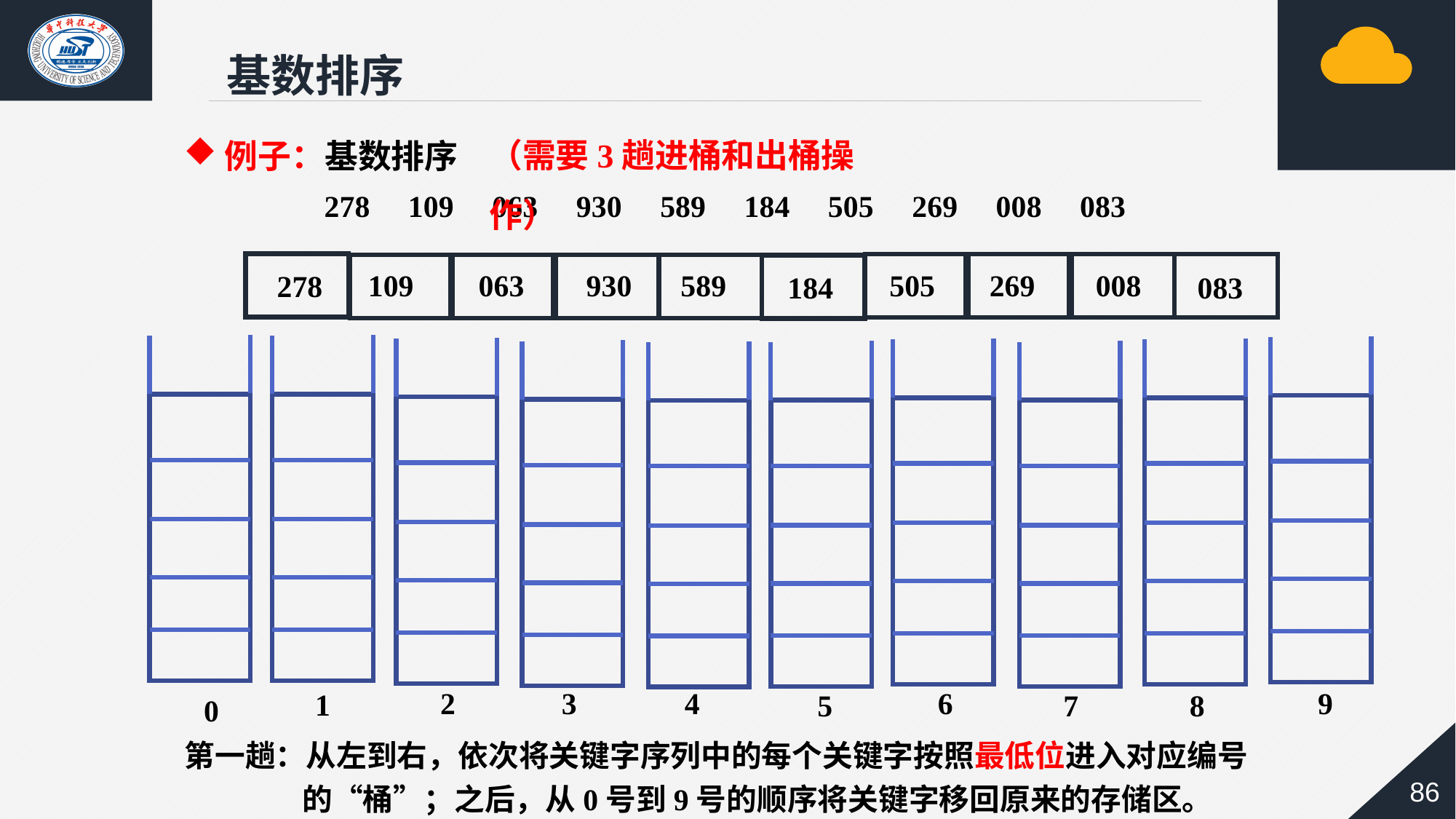

基数排序
（需要3趟进桶和出桶操作）
例子：基数排序
278     109     063     930     589     184     505     269     008     083

063
930
505
269
008
589
109
278
184
083

2
3
4
9
6
1
8
5
7
0
第一趟：从左到右，依次将关键字序列中的每个关键字按照最低位进入对应编号
                的“桶”；之后，从0号到9号的顺序将关键字移回原来的存储区。